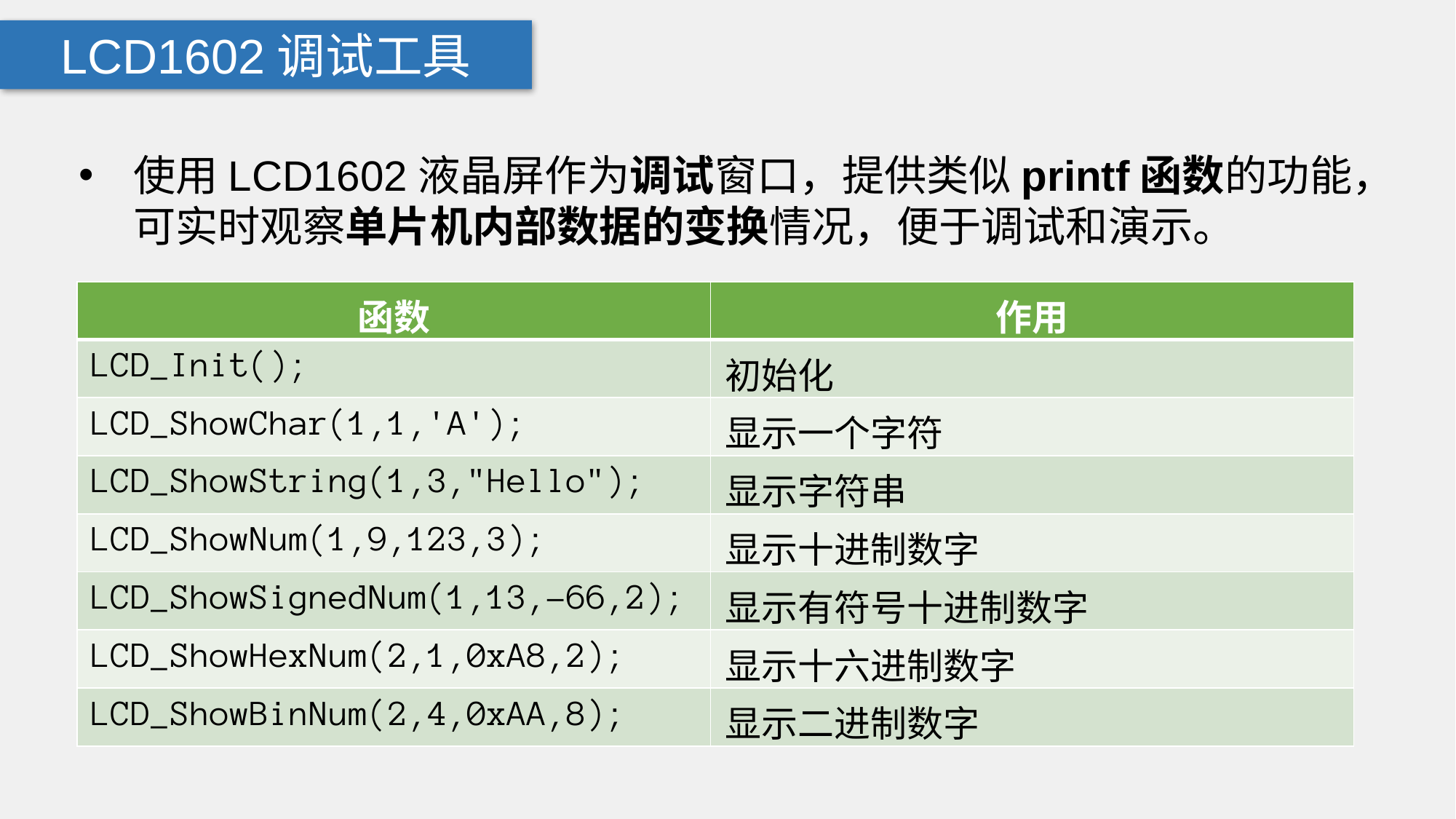

LCD1602调试工具
使用LCD1602液晶屏作为调试窗口，提供类似printf函数的功能，可实时观察单片机内部数据的变换情况，便于调试和演示。
| 函数 | 作用 |
| --- | --- |
| LCD\_Init(); | 初始化 |
| LCD\_ShowChar(1,1,'A'); | 显示一个字符 |
| LCD\_ShowString(1,3,"Hello"); | 显示字符串 |
| LCD\_ShowNum(1,9,123,3); | 显示十进制数字 |
| LCD\_ShowSignedNum(1,13,-66,2); | 显示有符号十进制数字 |
| LCD\_ShowHexNum(2,1,0xA8,2); | 显示十六进制数字 |
| LCD\_ShowBinNum(2,4,0xAA,8); | 显示二进制数字 |